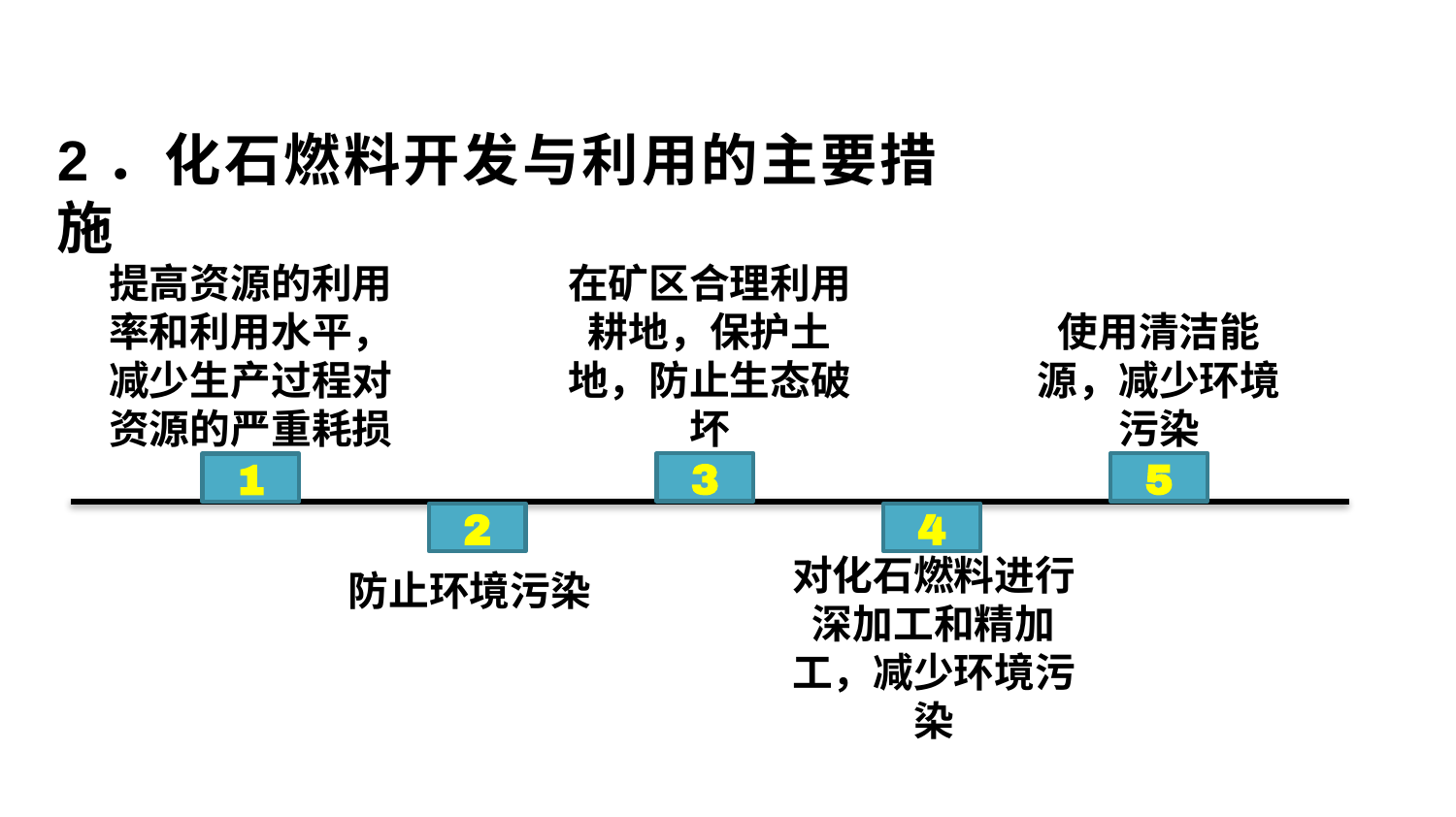

2．化石燃料开发与利用的主要措施
提高资源的利用率和利用水平，减少生产过程对资源的严重耗损
在矿区合理利用耕地，保护土地，防止生态破坏
使用清洁能源，减少环境污染
3
5
1
2
4
对化石燃料进行深加工和精加工，减少环境污染
防止环境污染